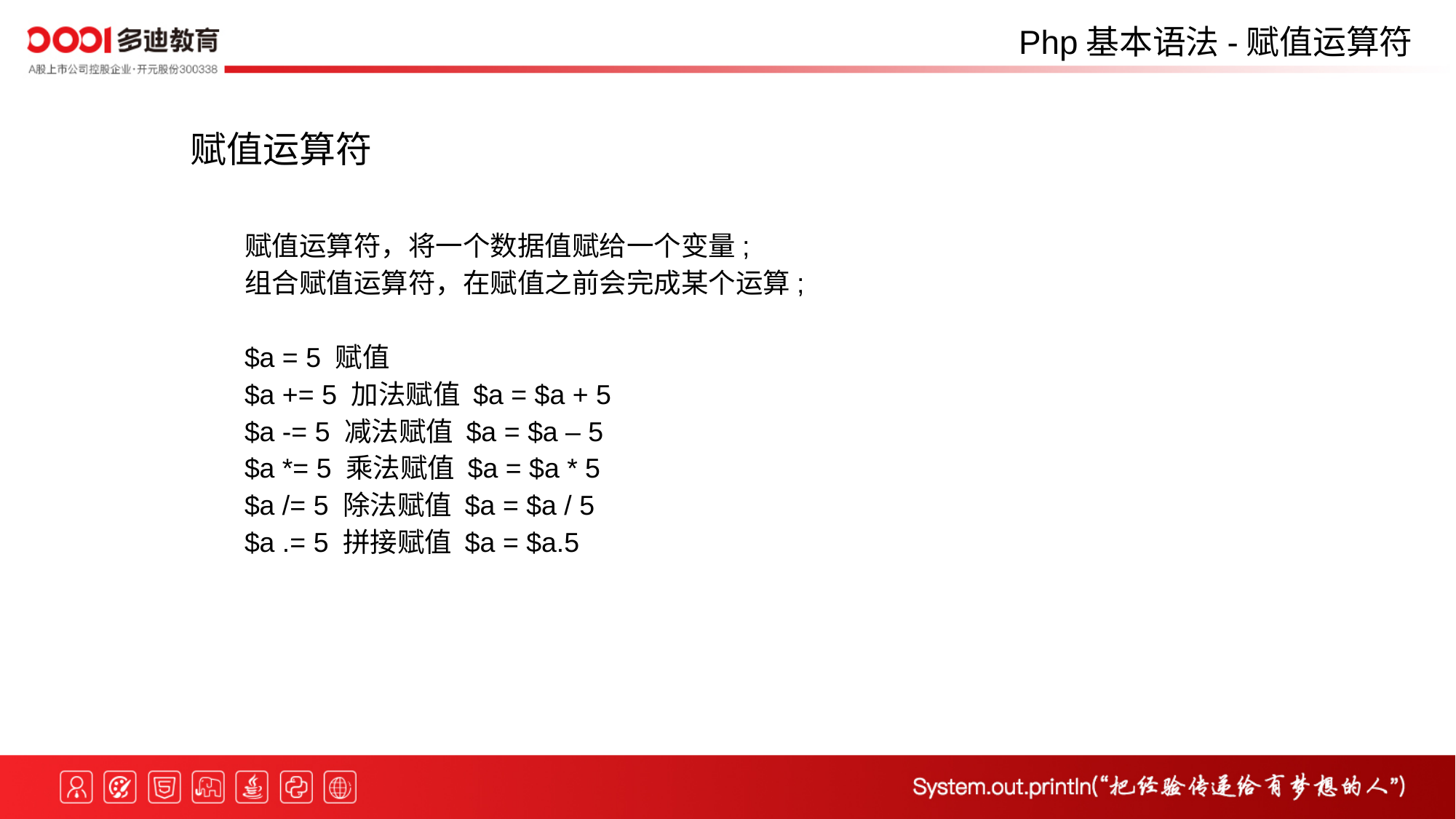

Php基本语法-赋值运算符
赋值运算符

赋值运算符，将一个数据值赋给一个变量;
组合赋值运算符，在赋值之前会完成某个运算;

$a = 5 赋值
$a += 5 加法赋值 $a = $a + 5
$a -= 5 减法赋值 $a = $a – 5
$a *= 5 乘法赋值 $a = $a * 5
$a /= 5 除法赋值 $a = $a / 5
$a .= 5 拼接赋值 $a = $a.5